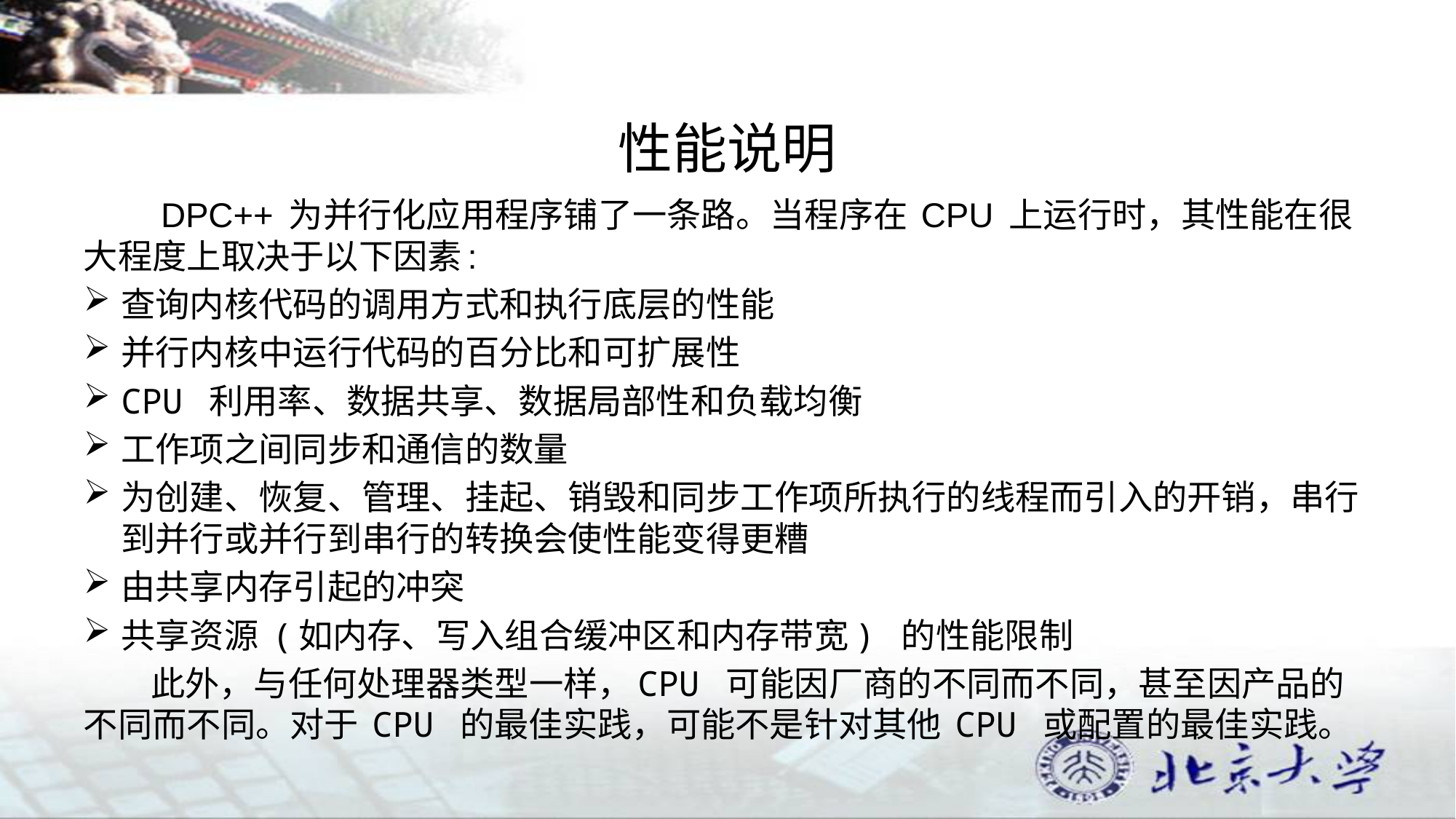

# 性能说明
        DPC++ 为并行化应用程序铺了一条路。当程序在 CPU 上运行时，其性能在很大程度上取决于以下因素:
查询内核代码的调用方式和执行底层的性能
并行内核中运行代码的百分比和可扩展性
CPU 利用率、数据共享、数据局部性和负载均衡
工作项之间同步和通信的数量
为创建、恢复、管理、挂起、销毁和同步工作项所执行的线程而引入的开销，串行到并行或并行到串行的转换会使性能变得更糟
由共享内存引起的冲突
共享资源 (如内存、写入组合缓冲区和内存带宽) 的性能限制
        此外，与任何处理器类型一样，CPU 可能因厂商的不同而不同，甚至因产品的不同而不同。对于 CPU 的最佳实践，可能不是针对其他 CPU 或配置的最佳实践。